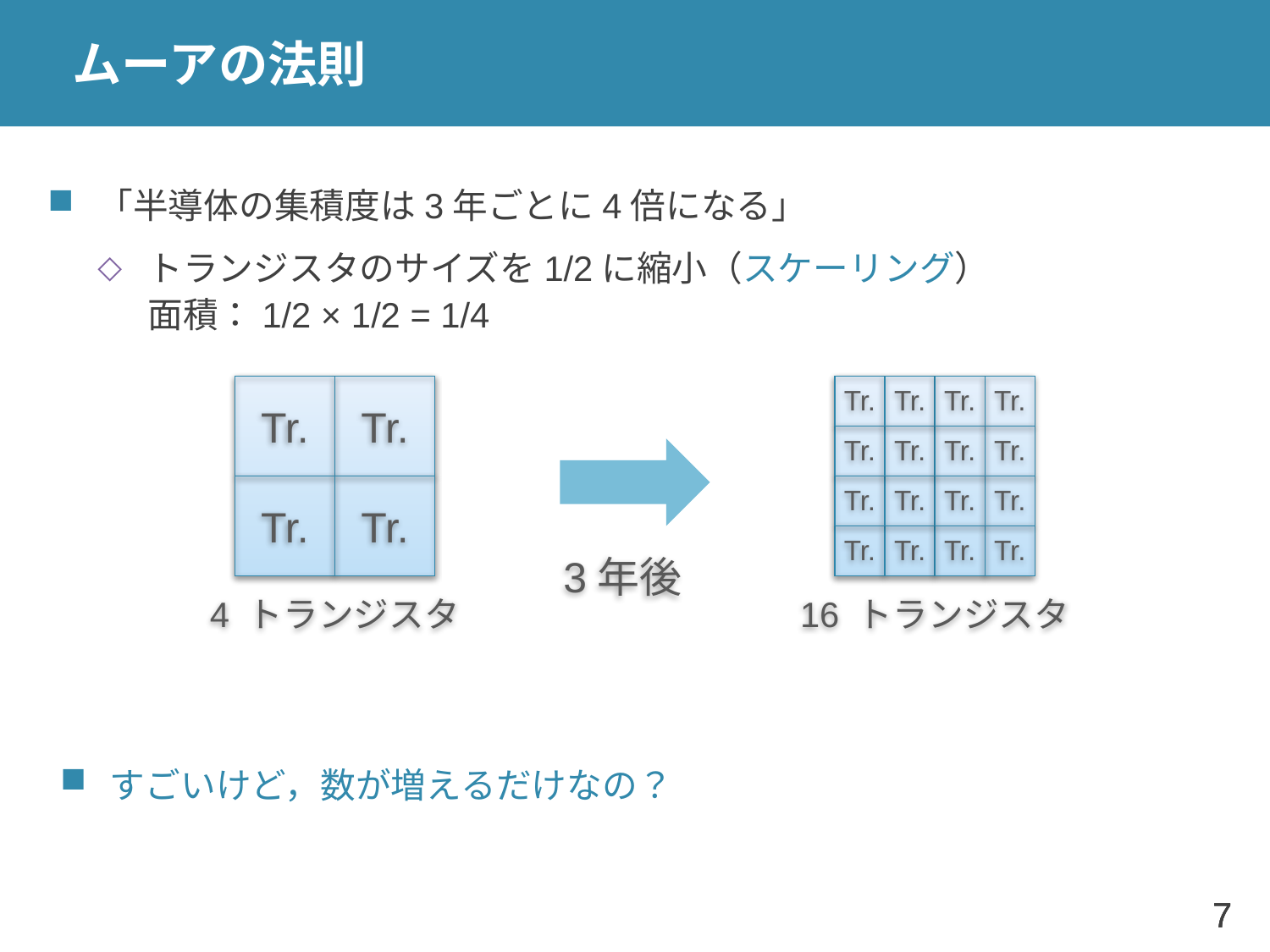

# ムーアの法則
「半導体の集積度は3年ごとに4倍になる」
トランジスタのサイズを1/2に縮小（スケーリング）
面積：1/2 × 1/2 = 1/4
Tr.
Tr.
Tr.
Tr.
Tr.

Tr.

Tr.
Tr.
Tr.
Tr.

Tr.
Tr.
Tr.
Tr.
Tr.
Tr.
3年後
Tr.
Tr.
Tr.
Tr.
4 トランジスタ
16 トランジスタ
すごいけど，数が増えるだけなの？